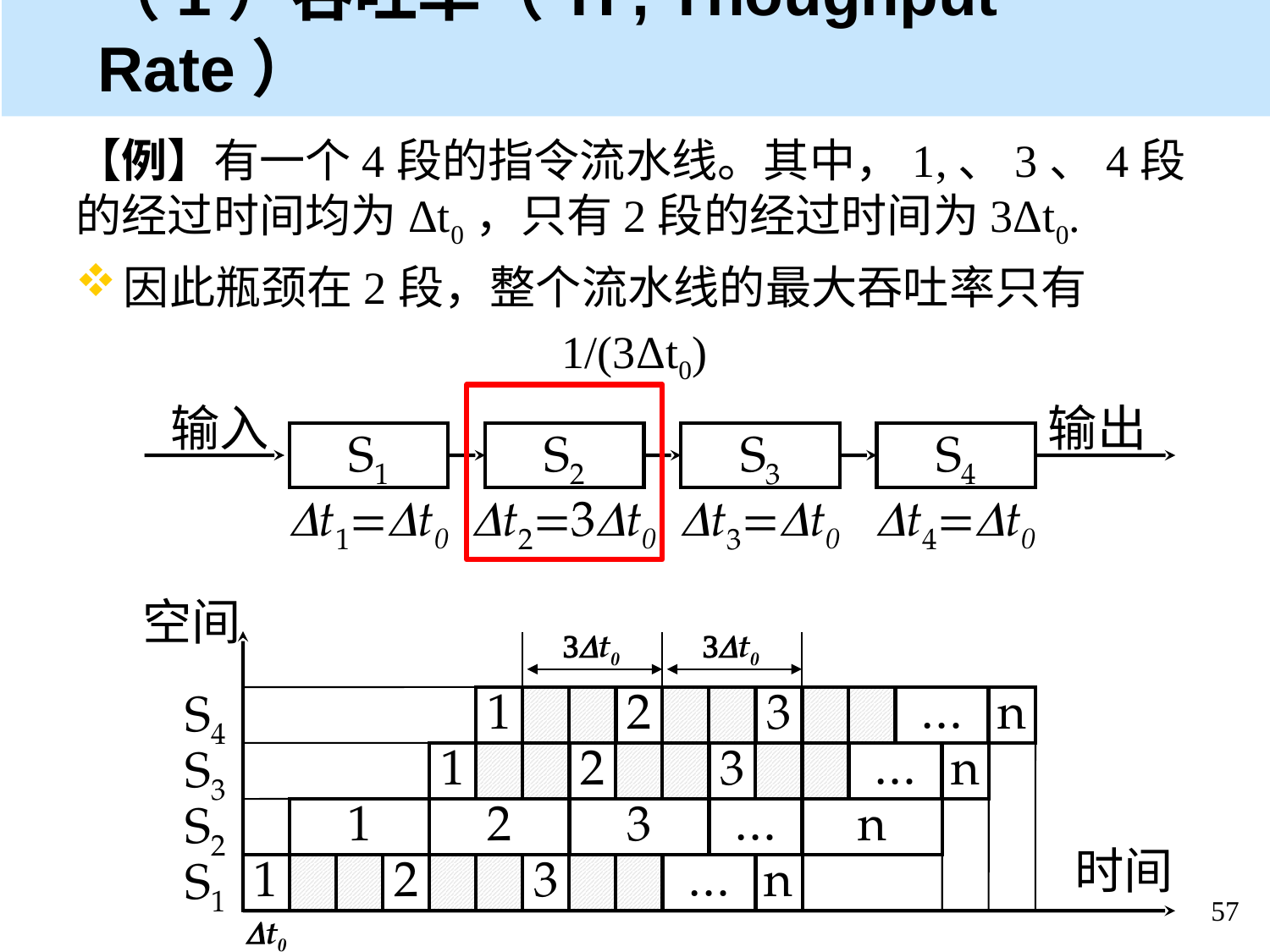

（1）吞吐率（TP, Thoughput Rate）
【例】有一个4段的指令流水线。其中，1,、3、4段的经过时间均为Δt0，只有2段的经过时间为3Δt0.
因此瓶颈在2段，整个流水线的最大吞吐率只有
1/(3Δt0)
输入
输出

S1
S2
S3
S4

Δt1=Δt0
Δt2=3Δt0
Δt3=Δt0
Δt4=Δt0
空间
3Δt0
3Δt0

1

2

3

…
n
S4

S3

1

2

3

…
n

S2

1
2
3
…
n

时间
S1
1

2

3

…
n

Δt0